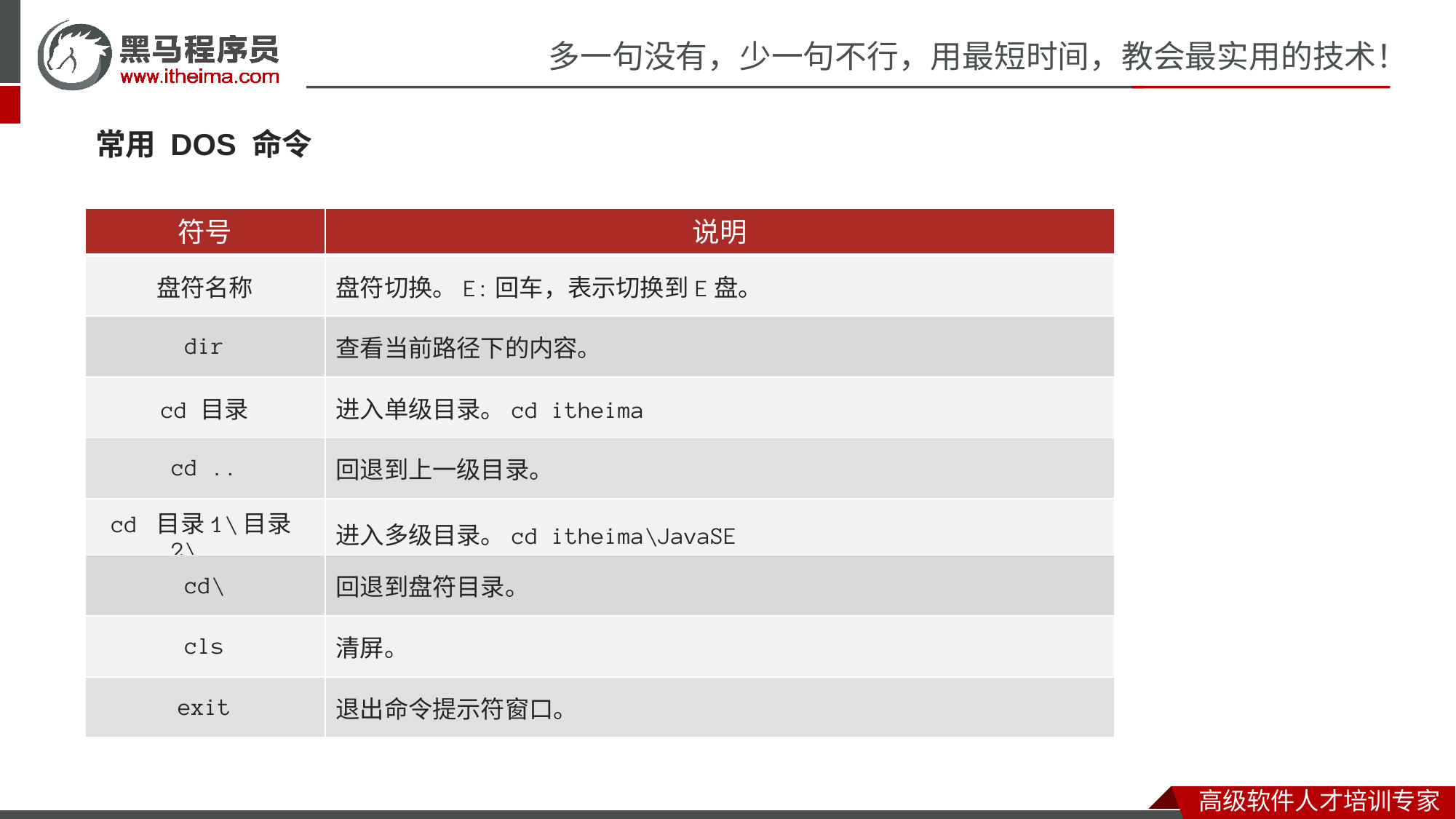

常用 DOS 命令
| 符号 | 说明 |
| --- | --- |
| 盘符名称 | 盘符切换。E:回车，表示切换到E盘。 |
| dir | 查看当前路径下的内容。 |
| cd 目录 | 进入单级目录。cd itheima |
| cd .. | 回退到上一级目录。 |
| cd 目录1\目录2\... | 进入多级目录。cd itheima\JavaSE |
| cd\ | 回退到盘符目录。 |
| --- | --- |
| cls | 清屏。 |
| exit | 退出命令提示符窗口。 |